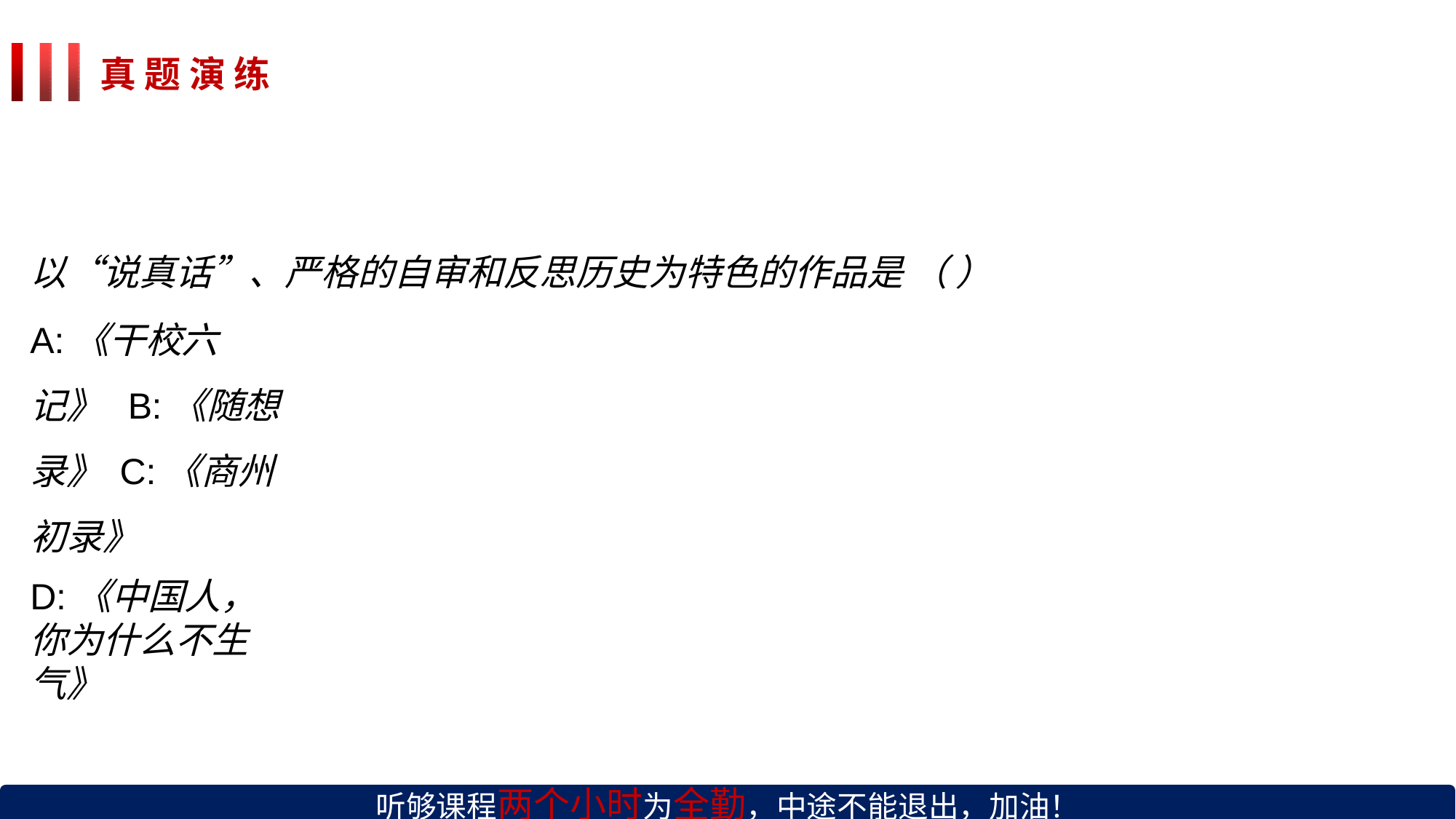

# 真 题 演 练
以“说真话”、严格的自审和反思历史为特色的作品是 （ ）
A:《干校六记》  B:《随想录》 C:《商州初录》
D:《中国人，你为什么不生气》
99

听够课程两个小时为全勤，中途不能退出，加油！